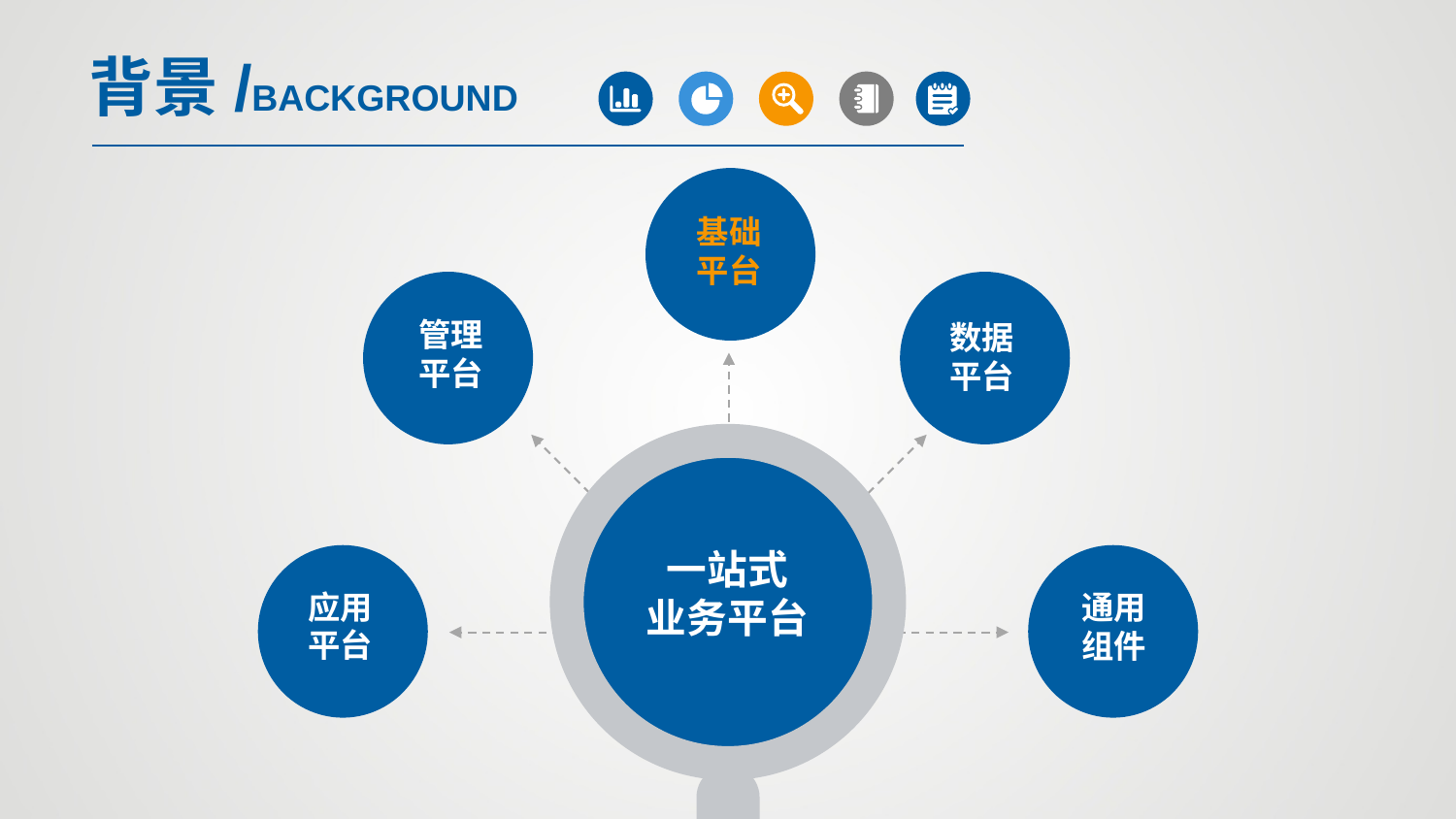

背景/BACKGROUND

基础
平台

管理
平台
数据
平台

一站式
业务平台

应用
平台
通用
组件